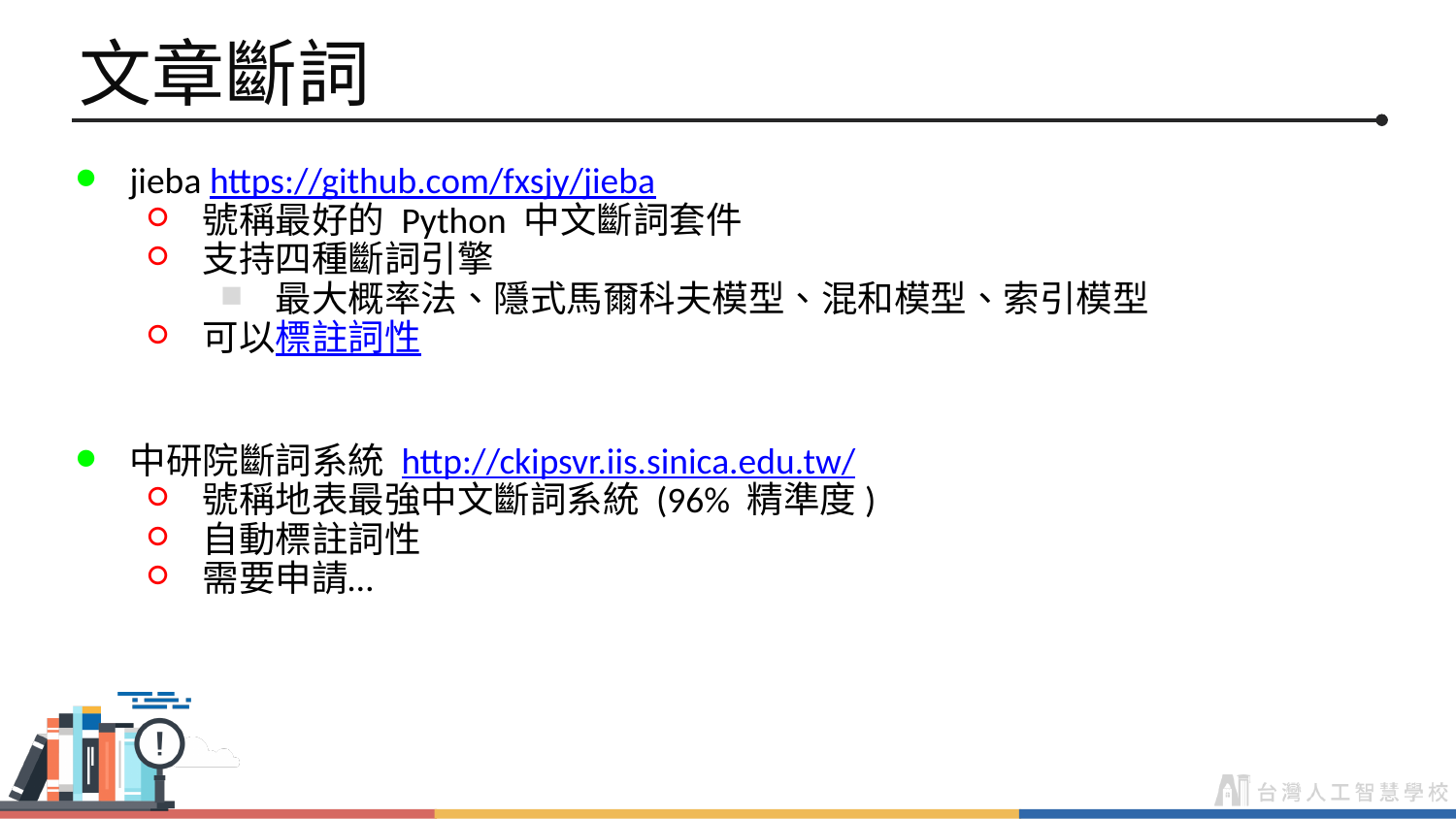

# 文章斷詞
jieba https://github.com/fxsjy/jieba
號稱最好的 Python 中文斷詞套件
支持四種斷詞引擎
最大概率法、隱式馬爾科夫模型、混和模型、索引模型
可以標註詞性

中研院斷詞系統 http://ckipsvr.iis.sinica.edu.tw/
號稱地表最強中文斷詞系統 (96% 精準度)
自動標註詞性
需要申請…